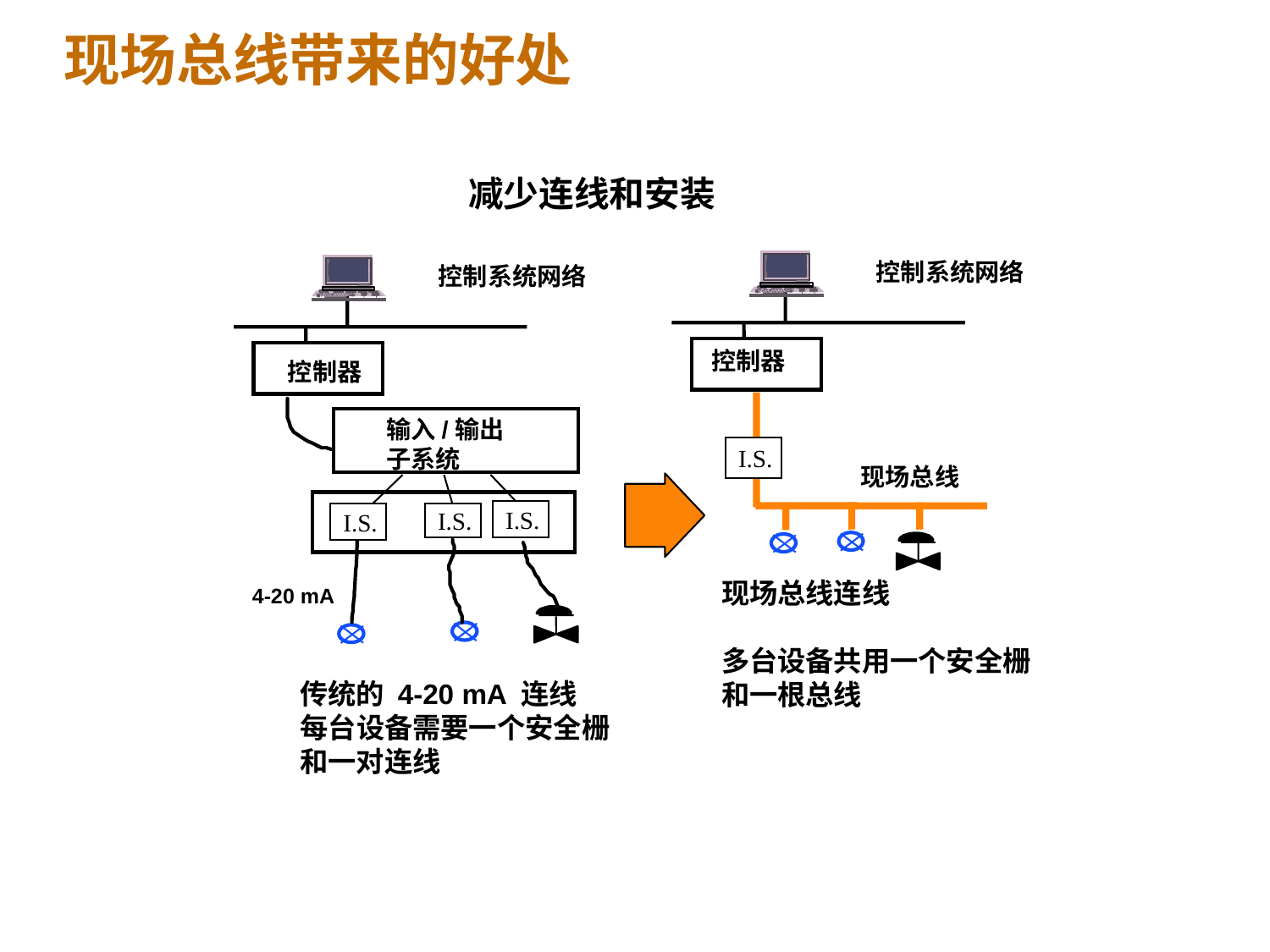

现场总线带来的好处
减少连线和安装

控制系统网络

控制系统网络

控制器

控制器

输入/输出
子系统

I.S.
现场总线

I.S.

I.S.
I.S.

现场总线连线

多台设备共用一个安全栅
和一根总线
4-20 mA

传统的 4-20 mA 连线
每台设备需要一个安全栅
和一对连线